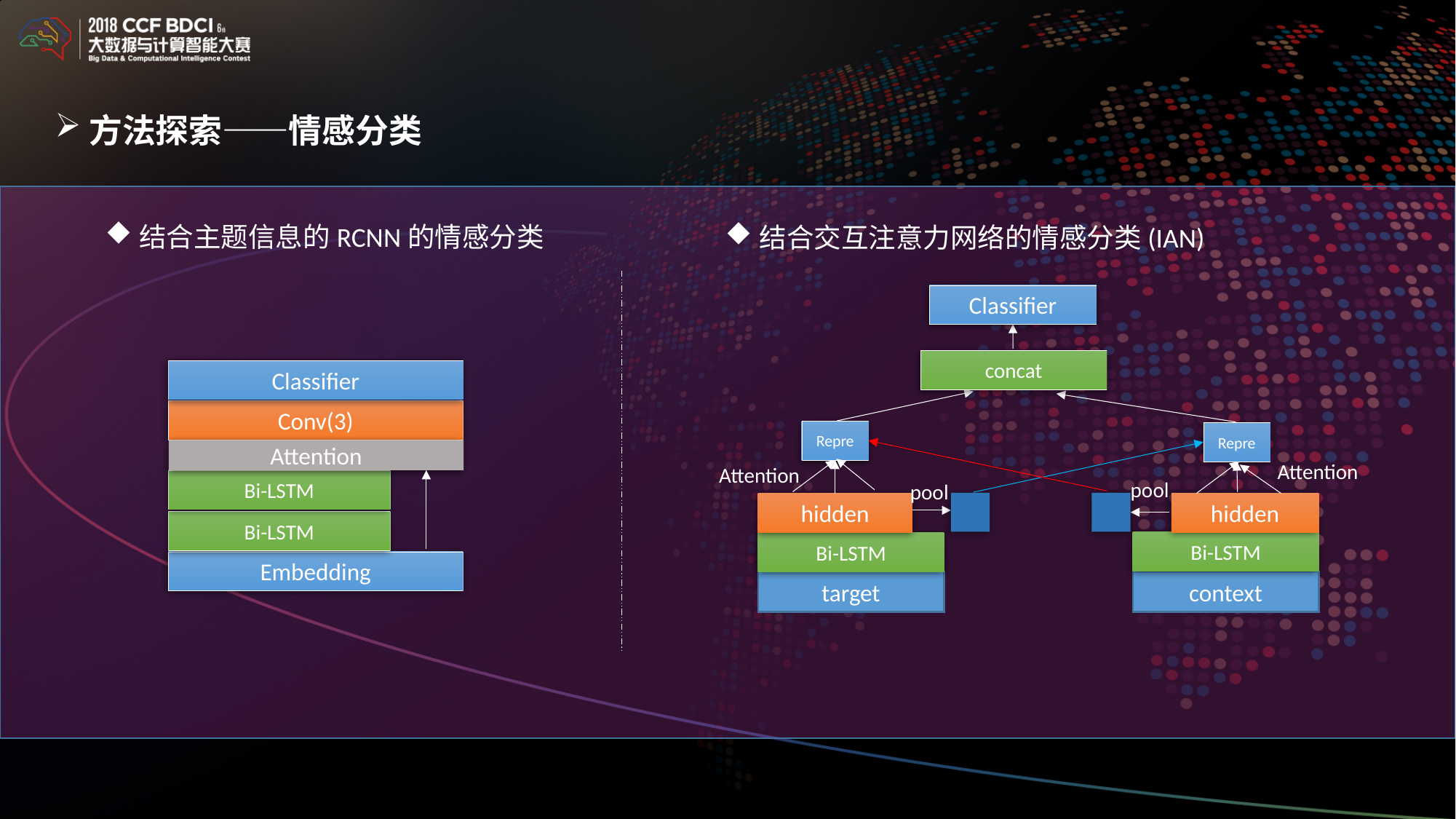

方法探索——情感分类

结合主题信息的RCNN的情感分类
结合交互注意力网络的情感分类(IAN)
Classifier
concat
Repre
Repre
Attention
Attention
pool
pool

hidden
hidden
Bi-LSTM
Bi-LSTM
target
context
Classifier
Conv(3)
Attention
Bi-LSTM
Bi-LSTM
Embedding